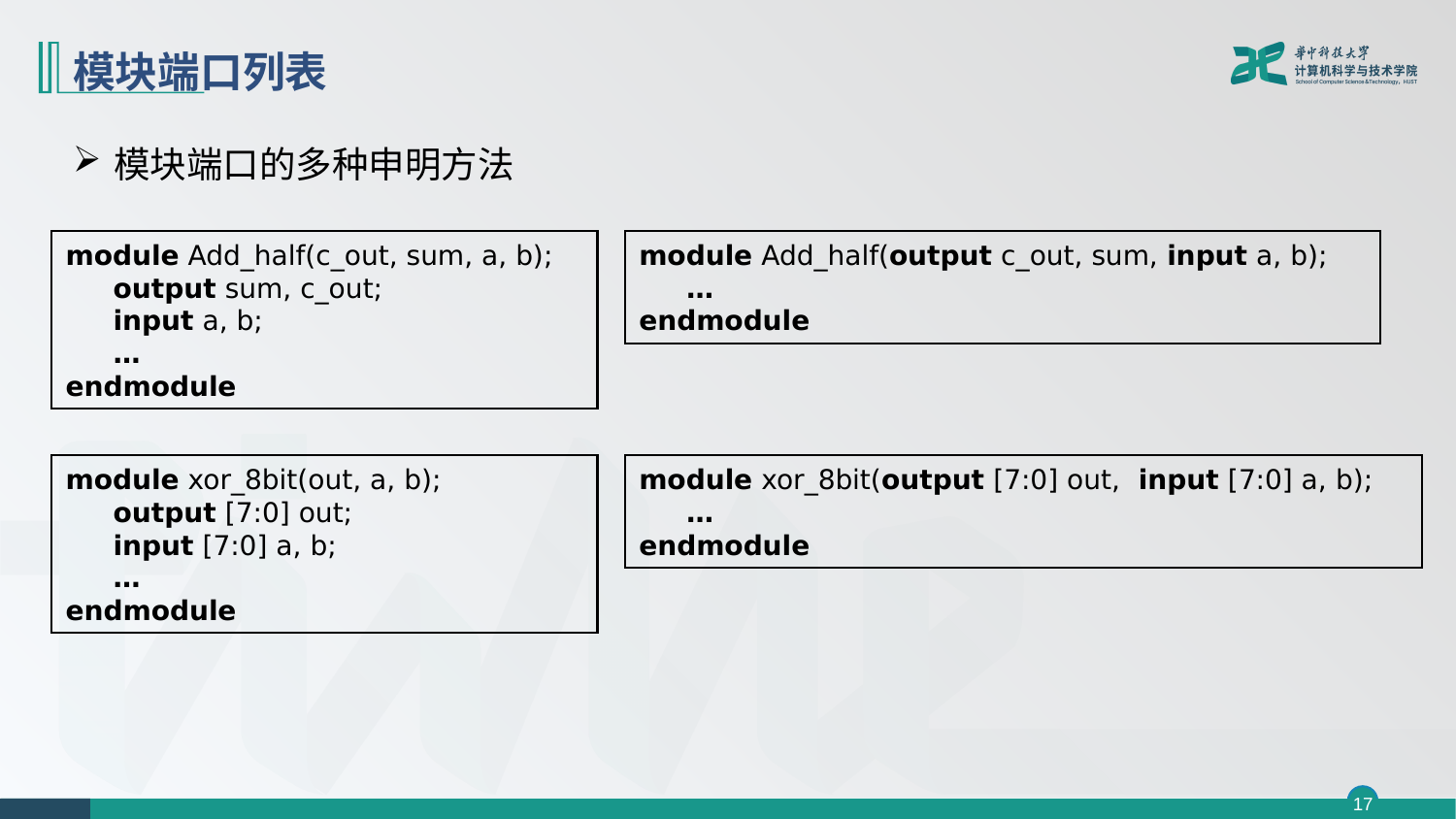

# 模块端口列表
模块端口的多种申明方法
module Add_half(c_out, sum, a, b);
     output sum, c_out;
     input a, b;
     …
endmodule
module Add_half(output c_out, sum, input a, b);
     …
endmodule
module xor_8bit(out, a, b);
     output [7:0] out;
     input [7:0] a, b;
     …
endmodule
module xor_8bit(output [7:0] out,  input [7:0] a, b);
     …
endmodule